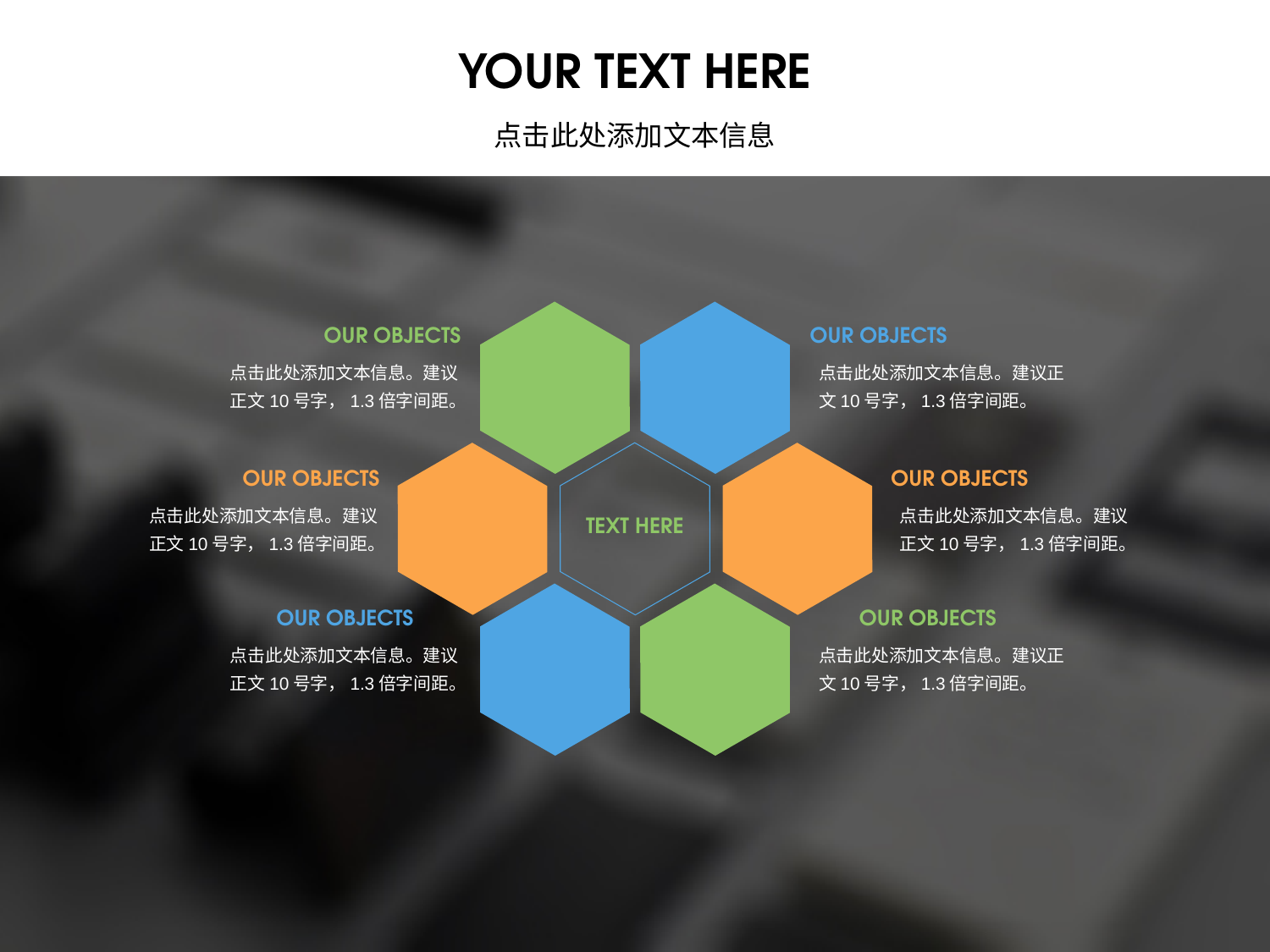

YOUR TEXT HERE
点击此处添加文本信息

OUR OBJECTS
OUR OBJECTS
点击此处添加文本信息。建议正文10号字，1.3倍字间距。
点击此处添加文本信息。建议正文10号字，1.3倍字间距。
OUR OBJECTS
OUR OBJECTS
点击此处添加文本信息。建议正文10号字，1.3倍字间距。

点击此处添加文本信息。建议正文10号字，1.3倍字间距。

TEXT HERE
OUR OBJECTS
OUR OBJECTS
点击此处添加文本信息。建议正文10号字，1.3倍字间距。

点击此处添加文本信息。建议正文10号字，1.3倍字间距。